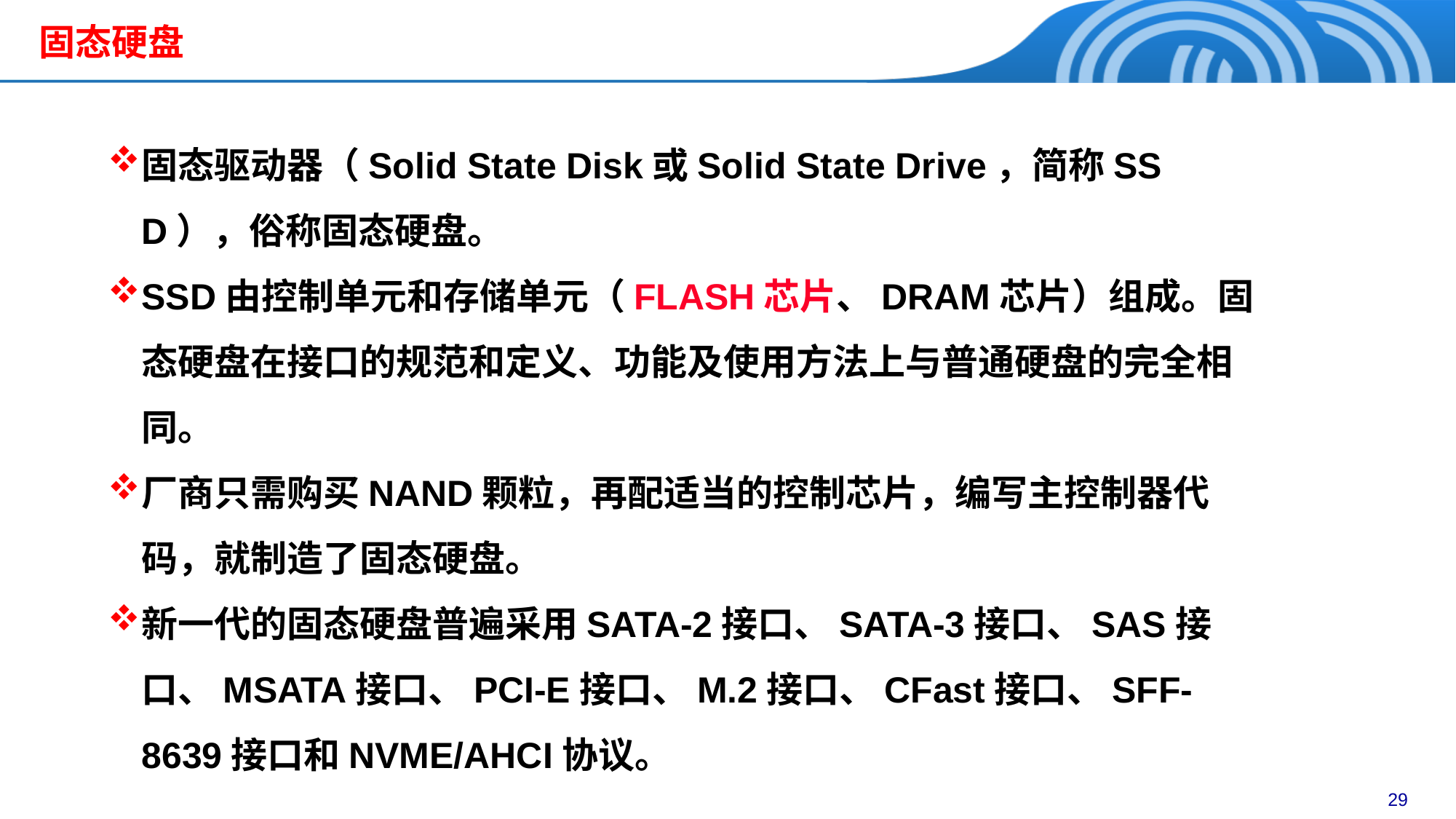

# 固态硬盘
固态驱动器（Solid State Disk或Solid State Drive，简称SSD），俗称固态硬盘。
SSD由控制单元和存储单元（FLASH芯片、DRAM芯片）组成。固态硬盘在接口的规范和定义、功能及使用方法上与普通硬盘的完全相同。
厂商只需购买NAND颗粒，再配适当的控制芯片，编写主控制器代码，就制造了固态硬盘。
新一代的固态硬盘普遍采用SATA-2接口、SATA-3接口、SAS接口、MSATA接口、PCI-E接口、M.2接口、CFast接口、SFF-8639接口和NVME/AHCI协议。